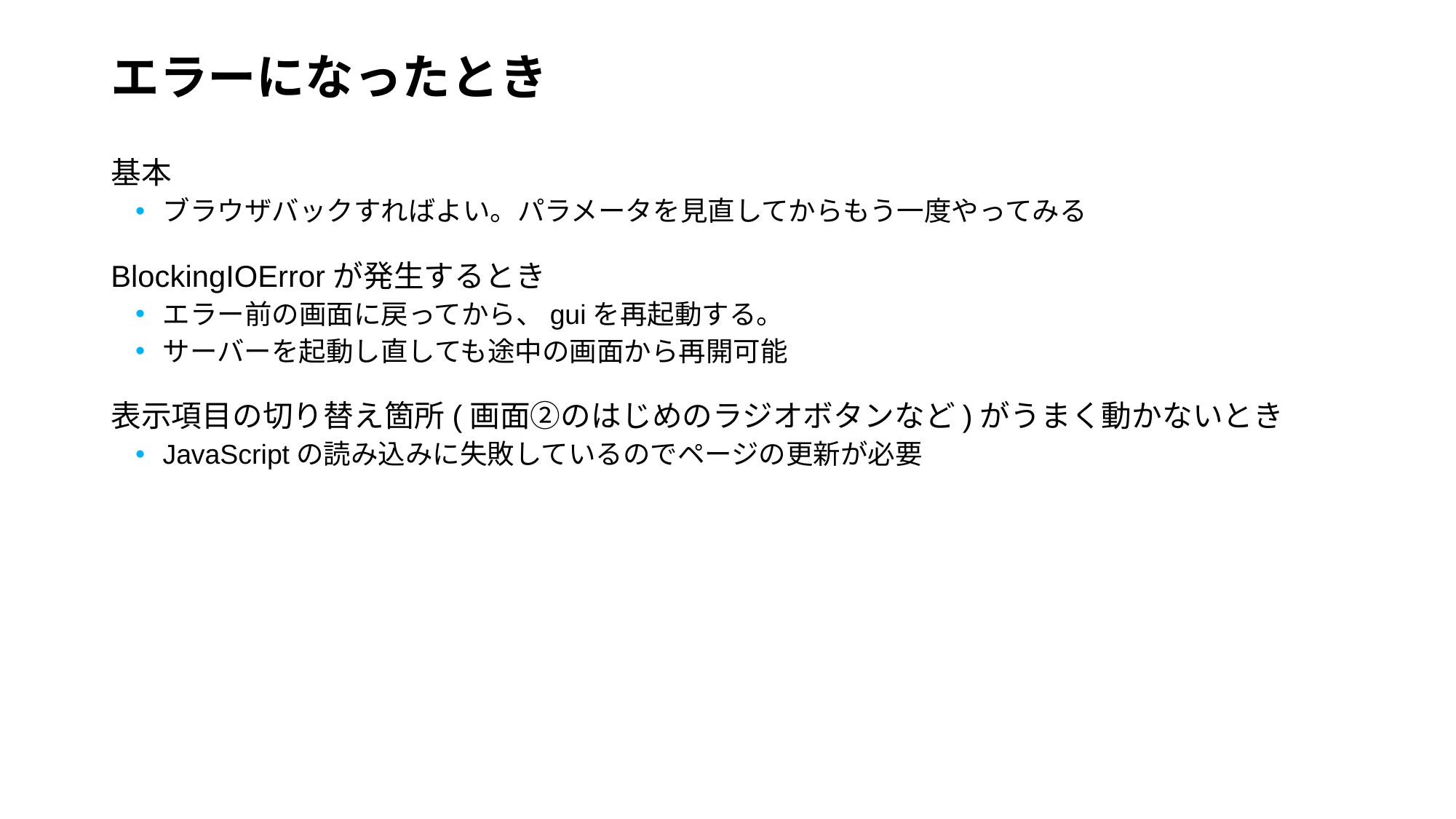

# エラーになったとき
基本
ブラウザバックすればよい。パラメータを見直してからもう一度やってみる
BlockingIOErrorが発生するとき
エラー前の画面に戻ってから、guiを再起動する。
サーバーを起動し直しても途中の画面から再開可能
表示項目の切り替え箇所(画面②のはじめのラジオボタンなど)がうまく動かないとき
JavaScriptの読み込みに失敗しているのでページの更新が必要